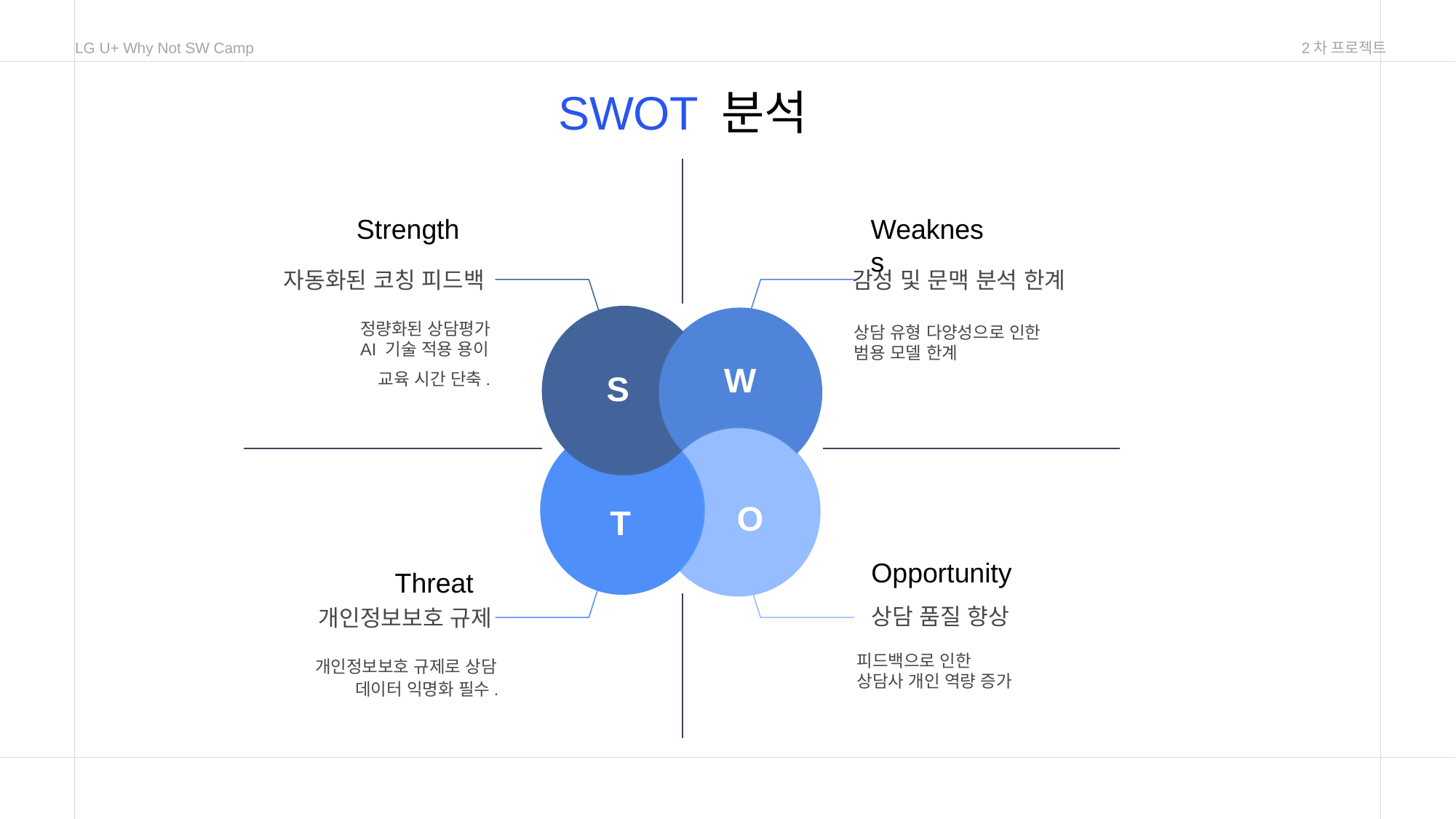

LG U+ Why Not SW Camp
2차 프로젝트
SWOT 분석

감성 및 문맥 분석 한계
자동화된 코칭 피드백

정량화된 상담평가
AI 기술 적용 용이
상담 유형 다양성으로 인한
범용 모델 한계
W
S
교육 시간 단축.

O
T

상담 품질 향상
개인정보보호 규제
피드백으로 인한
상담사 개인 역량 증가
개인정보보호 규제로 상담
데이터 익명화 필수.
Strength
Weakness
Opportunity
Threat